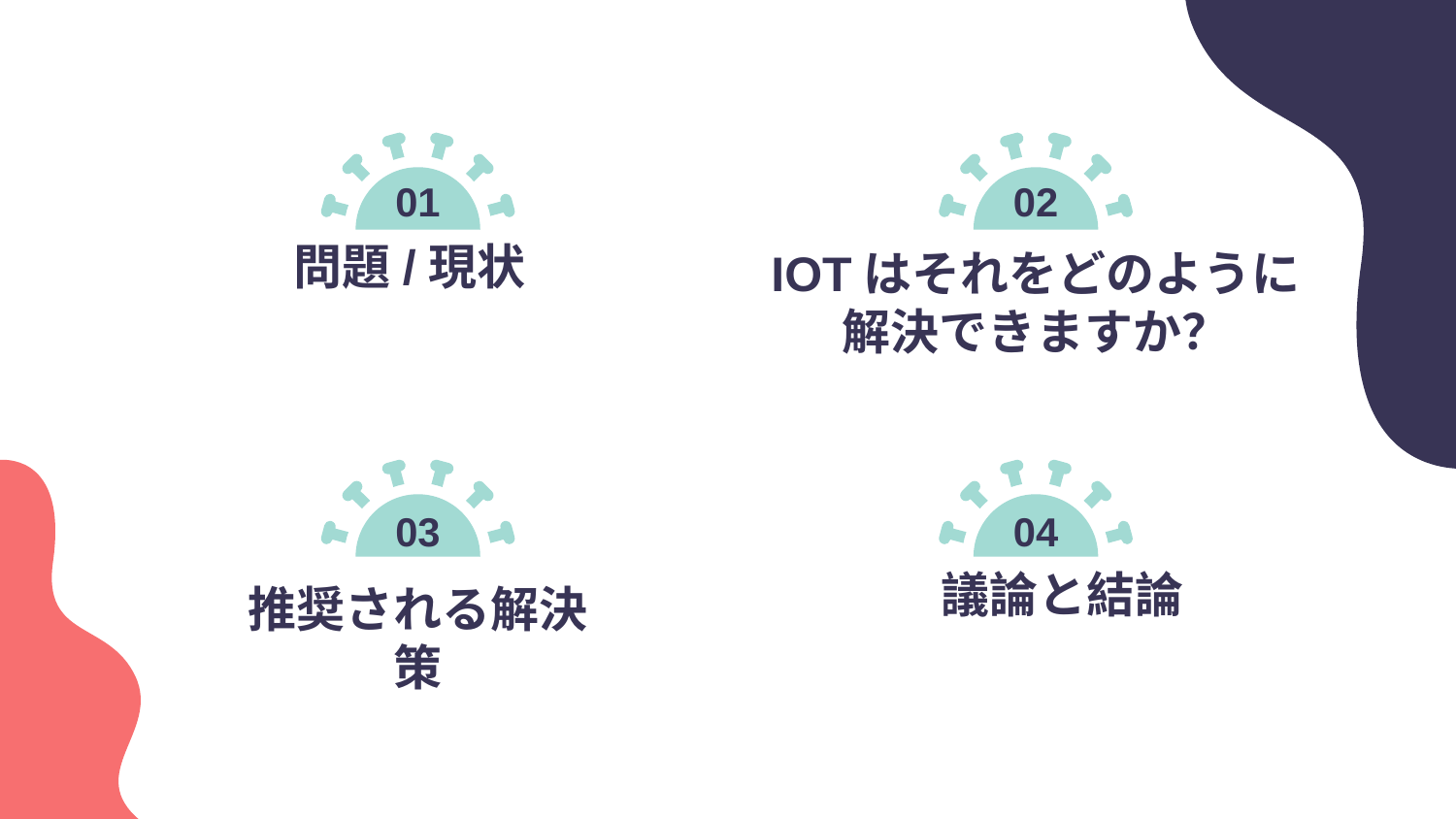

01
02
# IOTはそれをどのように解決できますか？
問題/現状

03
04
推奨される解決策
議論と結論